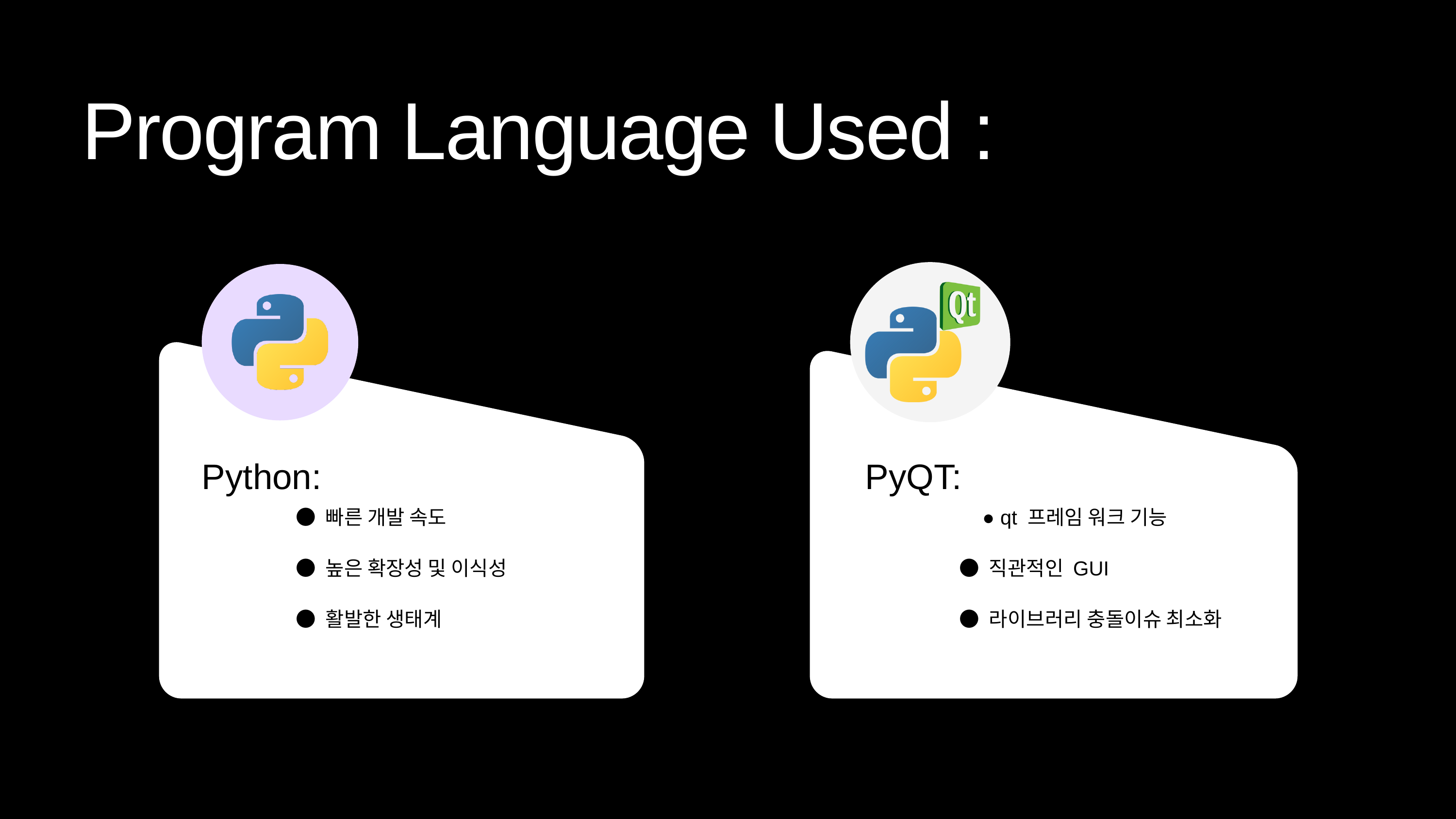

Program Language Used :

Python:
                     ● 빠른 개발 속도

                     ● 높은 확장성 및 이식성

                     ● 활발한 생태계

PyQT:
                     ● qt 프레임 워크 기능

                     ● 직관적인 GUI

                     ● 라이브러리 충돌이슈 최소화